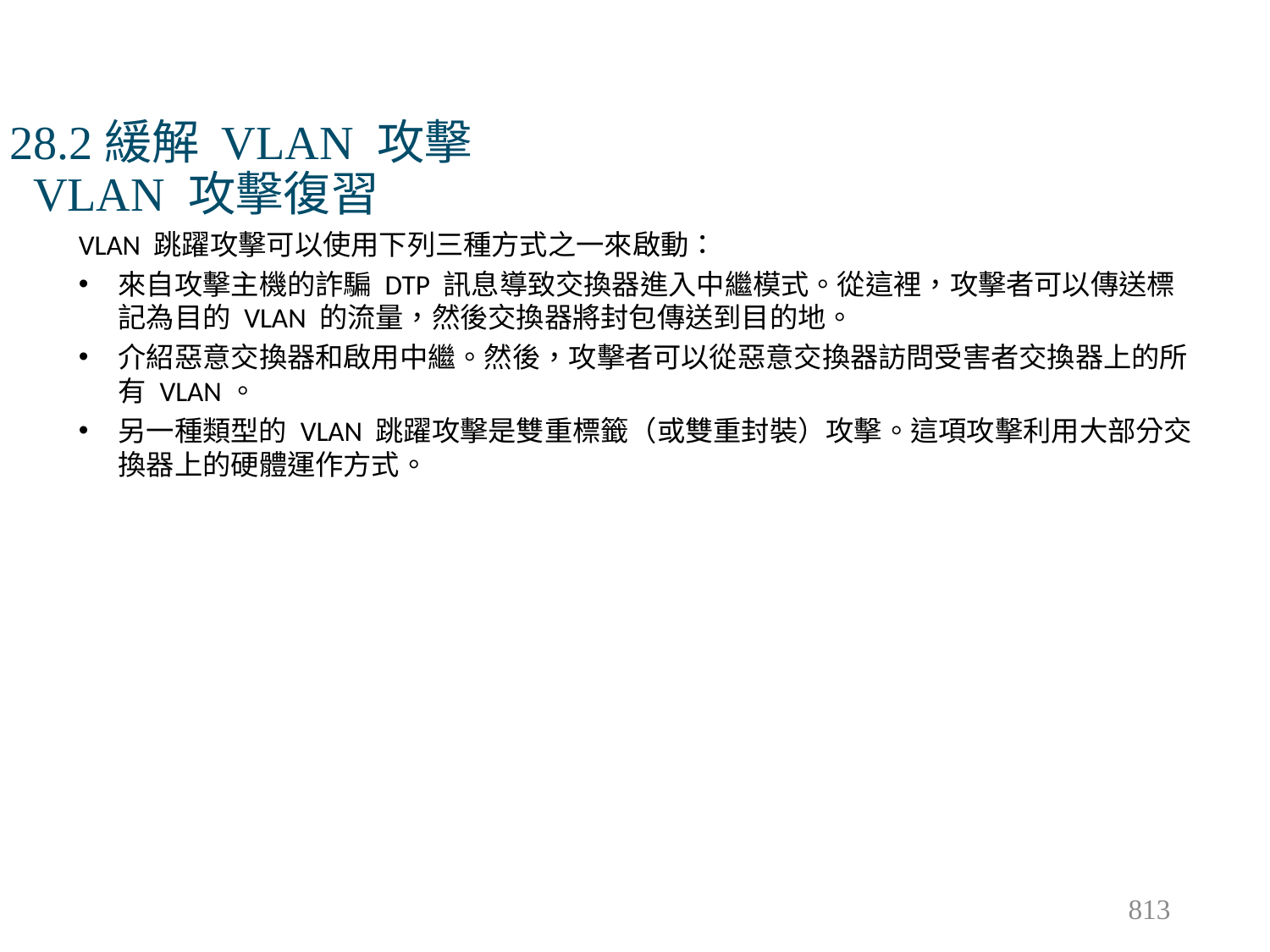

# 28.2緩解 VLAN 攻擊 VLAN 攻擊復習
VLAN 跳躍攻擊可以使用下列三種方式之一來啟動：
來自攻擊主機的詐騙 DTP 訊息導致交換器進入中繼模式。從這裡，攻擊者可以傳送標記為目的 VLAN 的流量，然後交換器將封包傳送到目的地。
介紹惡意交換器和啟用中繼。然後，攻擊者可以從惡意交換器訪問受害者交換器上的所有 VLAN。
另一種類型的 VLAN 跳躍攻擊是雙重標籤（或雙重封裝）攻擊。這項攻擊利用大部分交換器上的硬體運作方式。

813